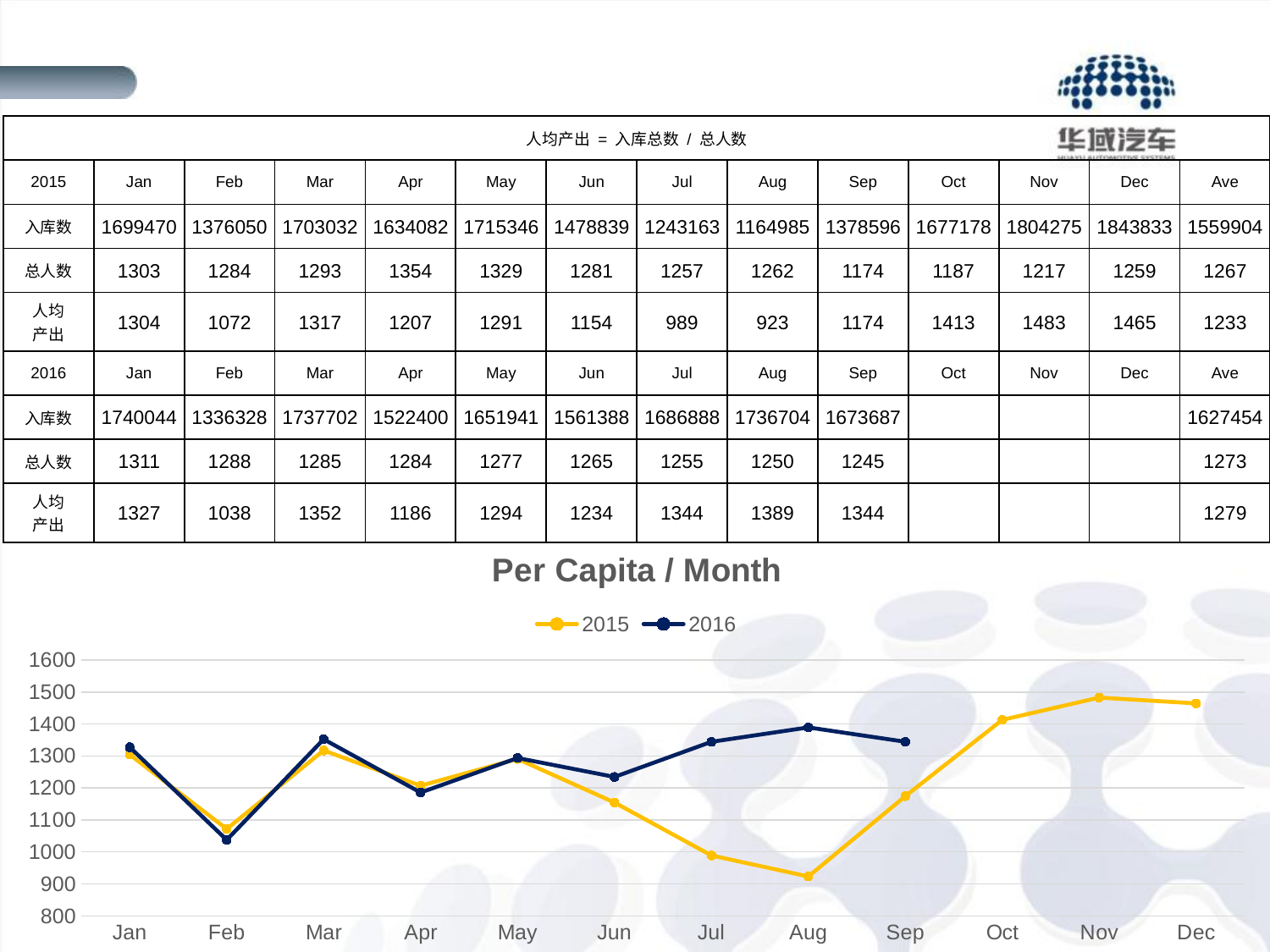

| 人均产出 = 入库总数 / 总人数 |  |  |  |  |  |  |  |  |  |  |  |  |  |
| --- | --- | --- | --- | --- | --- | --- | --- | --- | --- | --- | --- | --- | --- |
| 2015 | Jan | Feb | Mar | Apr | May | Jun | Jul | Aug | Sep | Oct | Nov | Dec | Ave |
| 入库数 | 1699470 | 1376050 | 1703032 | 1634082 | 1715346 | 1478839 | 1243163 | 1164985 | 1378596 | 1677178 | 1804275 | 1843833 | 1559904 |
| 总人数 | 1303 | 1284 | 1293 | 1354 | 1329 | 1281 | 1257 | 1262 | 1174 | 1187 | 1217 | 1259 | 1267 |
| 人均 产出 | 1304 | 1072 | 1317 | 1207 | 1291 | 1154 | 989 | 923 | 1174 | 1413 | 1483 | 1465 | 1233 |
| 2016 | Jan | Feb | Mar | Apr | May | Jun | Jul | Aug | Sep | Oct | Nov | Dec | Ave |
| 入库数 | 1740044 | 1336328 | 1737702 | 1522400 | 1651941 | 1561388 | 1686888 | 1736704 | 1673687 |  |  |  | 1627454 |
| 总人数 | 1311 | 1288 | 1285 | 1284 | 1277 | 1265 | 1255 | 1250 | 1245 |  |  |  | 1273 |
| 人均 产出 | 1327 | 1038 | 1352 | 1186 | 1294 | 1234 | 1344 | 1389 | 1344 |  |  |  | 1279 |

### Chart: Per Capita / Month

| Category | 2015 | 2016 |
|---|---|---|
| Jan | 1304.27475057559 | 1327.26468344775 |
| Feb | 1071.69003115265 | 1037.52173913043 |
| Mar | 1317.11678267595 | 1352.29727626459 |
| Apr | 1206.8552437223 | 1185.66978193146 |
| May | 1290.70428893905 | 1293.61080657792 |
| Jun | 1154.44106167057 | 1234.29881422925 |
| Jul | 988.992044550517 | 1344.13386454183 |
| Aug | 923.125990491284 | 1389.3632 |
| Sep | 1174.27257240204 | 1344.32690763052 |
| Oct | 1412.95534962089 | None |
| Nov | 1482.5595727198 | None |
| Dec | 1464.52184273233 | None |